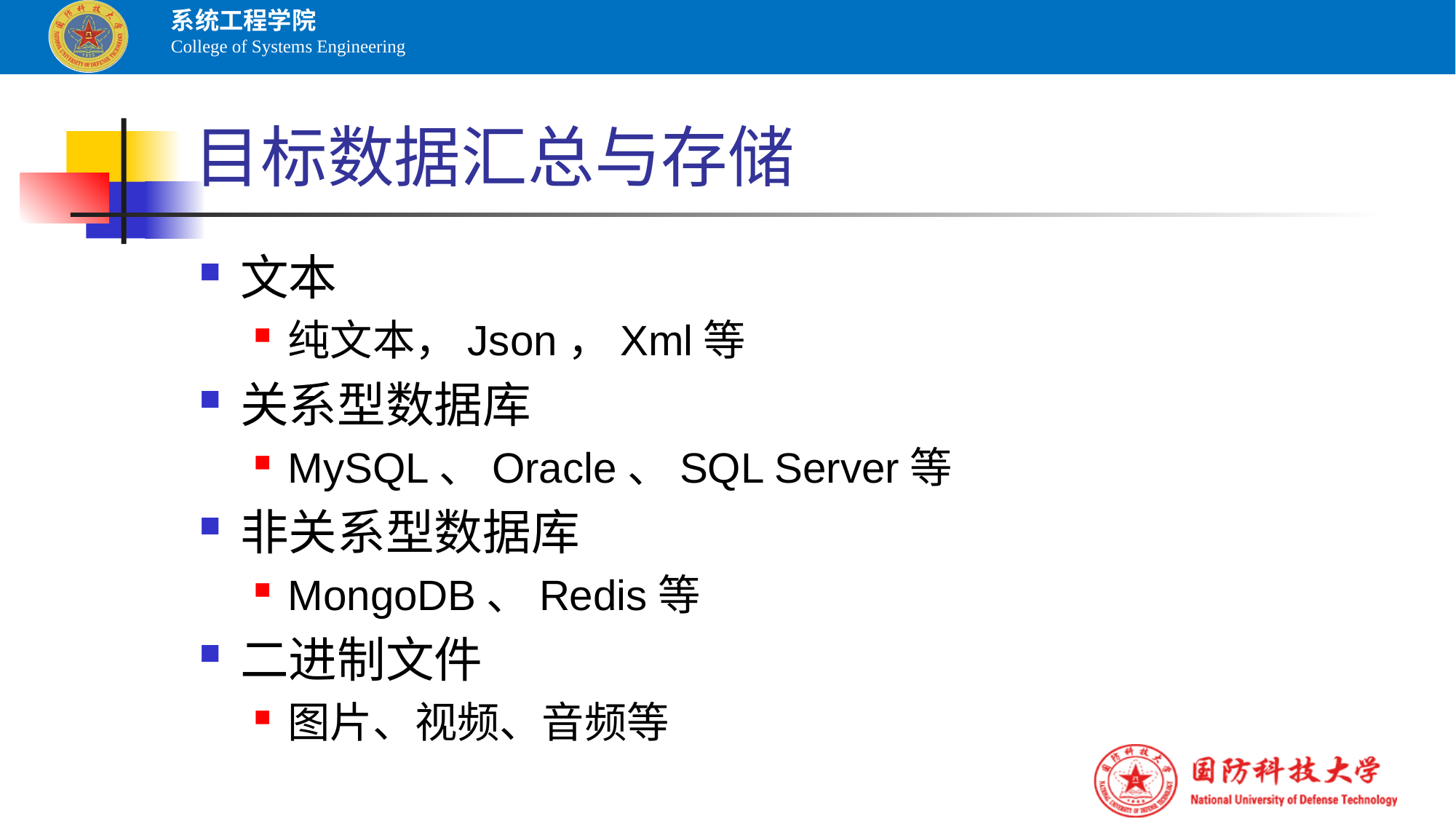

# 目标数据汇总与存储
文本
纯文本，Json，Xml等
关系型数据库
MySQL、Oracle、SQL Server等
非关系型数据库
MongoDB、Redis等
二进制文件
图片、视频、音频等